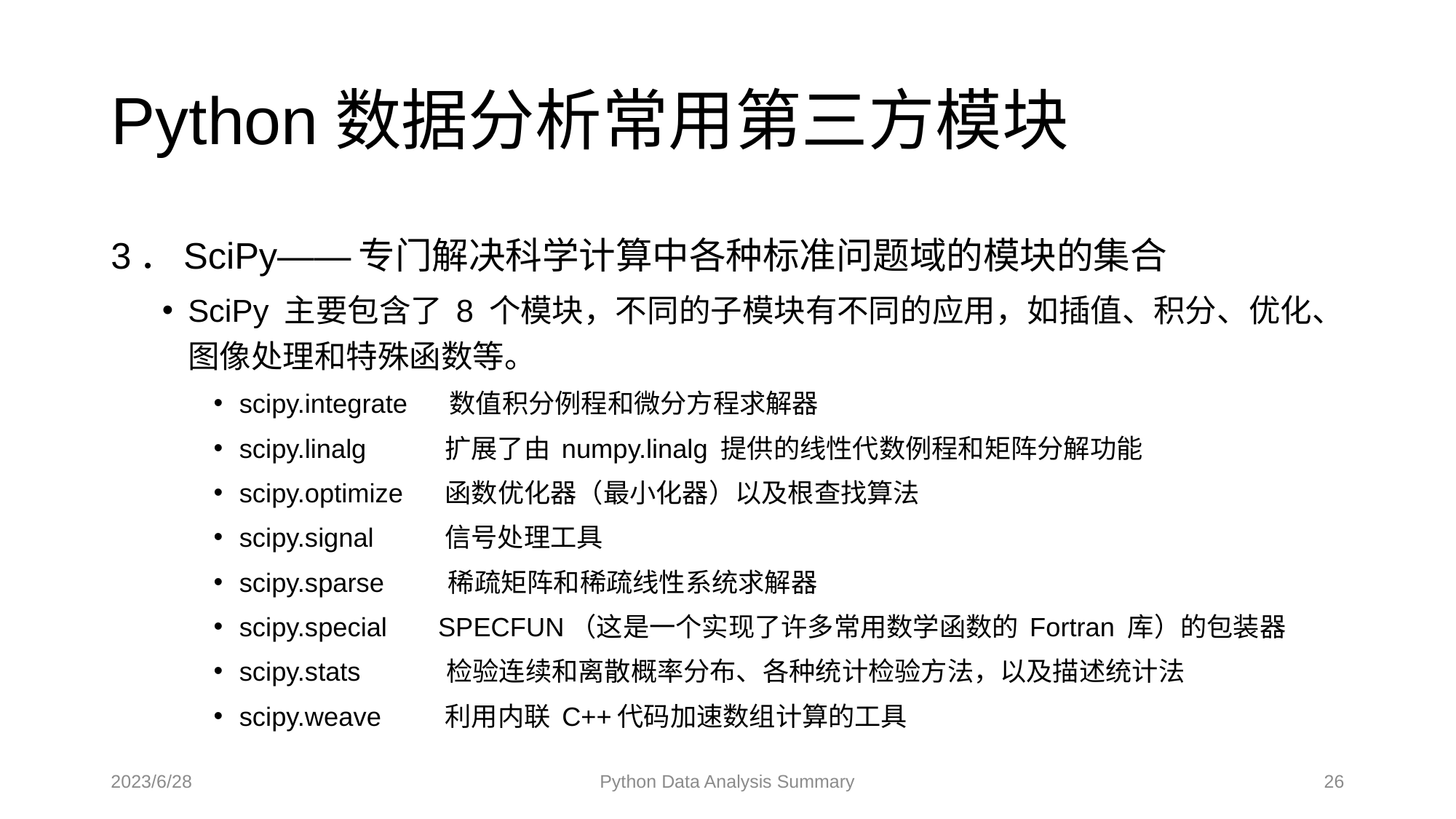

# Python数据分析常用第三方模块
3．SciPy——专门解决科学计算中各种标准问题域的模块的集合
SciPy 主要包含了 8 个模块，不同的子模块有不同的应用，如插值、积分、优化、图像处理和特殊函数等。
scipy.integrate     数值积分例程和微分方程求解器
scipy.linalg          扩展了由 numpy.linalg 提供的线性代数例程和矩阵分解功能
scipy.optimize     函数优化器（最小化器）以及根查找算法
scipy.signal         信号处理工具
scipy.sparse        稀疏矩阵和稀疏线性系统求解器
scipy.special       SPECFUN（这是一个实现了许多常用数学函数的 Fortran 库）的包装器
scipy.stats           检验连续和离散概率分布、各种统计检验方法，以及描述统计法
scipy.weave        利用内联 C++代码加速数组计算的工具
2023/6/28
Python Data Analysis Summary
26